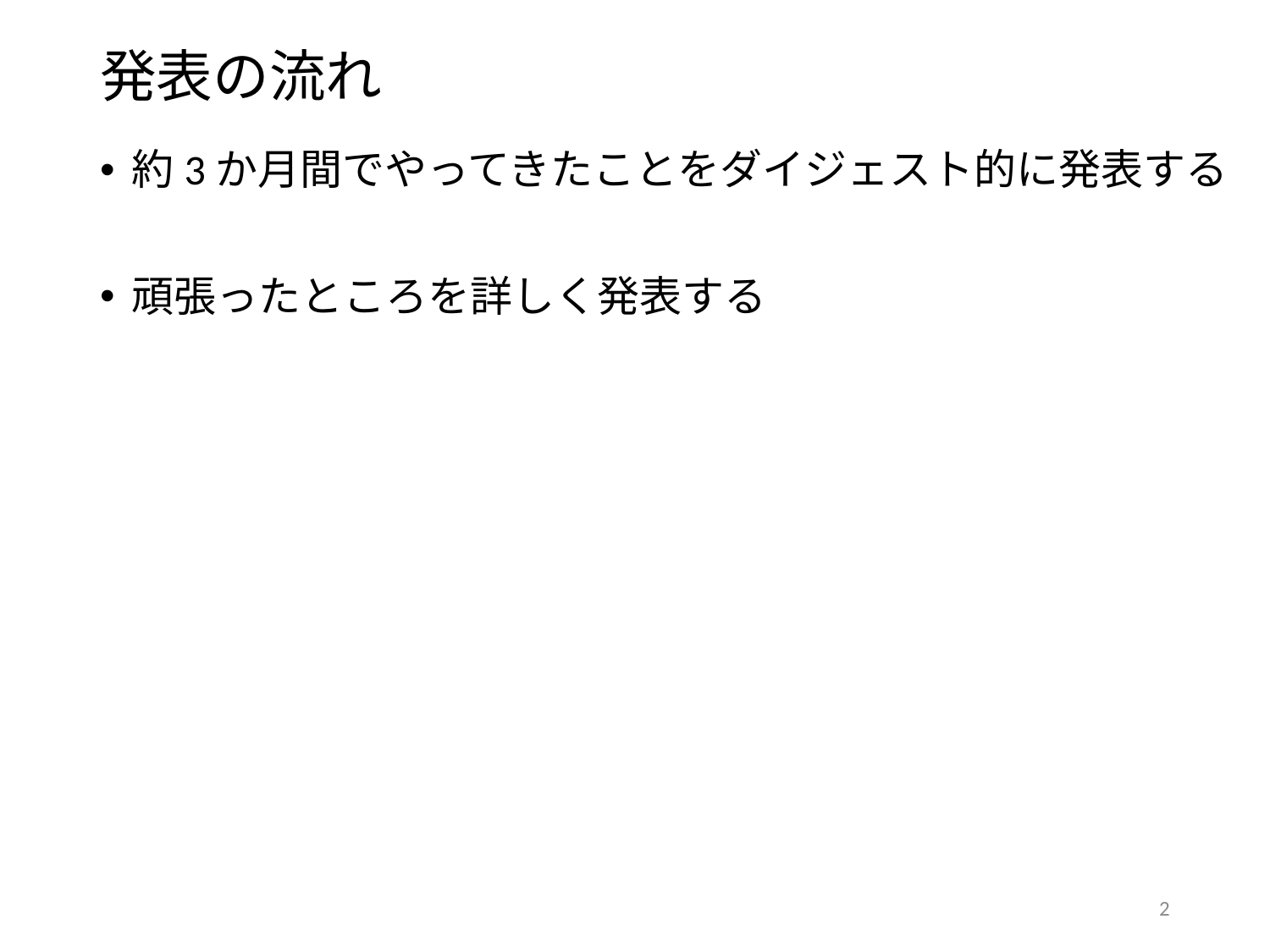

# 発表の流れ
約3か月間でやってきたことをダイジェスト的に発表する

頑張ったところを詳しく発表する
2